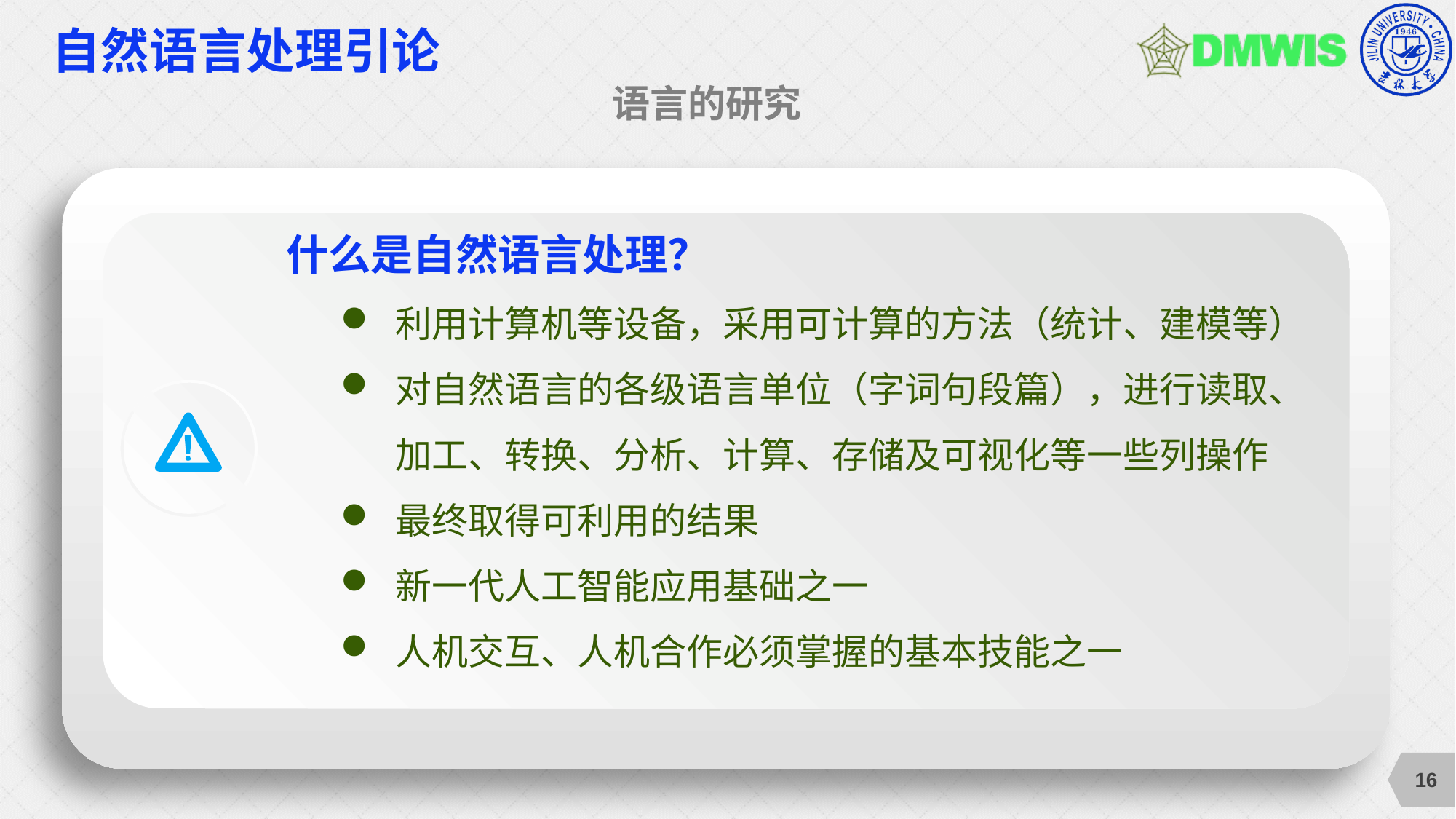

# 自然语言处理引论
语言的研究

什么是自然语言处理？
利用计算机等设备，采用可计算的方法（统计、建模等）
对自然语言的各级语言单位（字词句段篇），进行读取、加工、转换、分析、计算、存储及可视化等一些列操作
最终取得可利用的结果
新一代人工智能应用基础之一
人机交互、人机合作必须掌握的基本技能之一

16